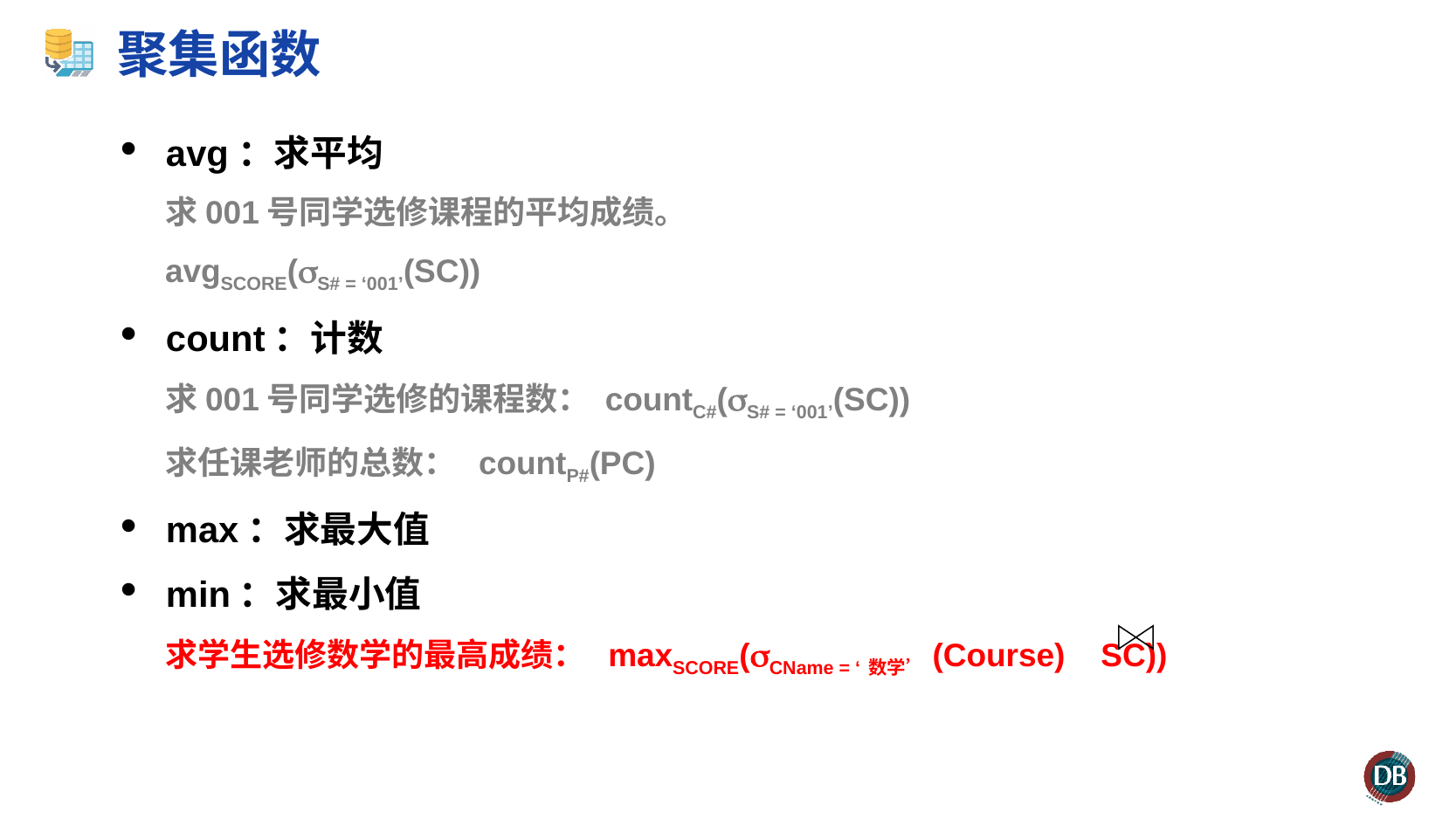

# 聚集函数
avg：求平均
     求001号同学选修课程的平均成绩。
     avgSCORE(σS# = ‘001’(SC))
count：计数
     求001号同学选修的课程数： countC#(σS# = ‘001’(SC))
     求任课老师的总数：  countP#(PC)
max：求最大值
min：求最小值
     求学生选修数学的最高成绩：  maxSCORE(σCName = ‘数学’(Course)    SC))